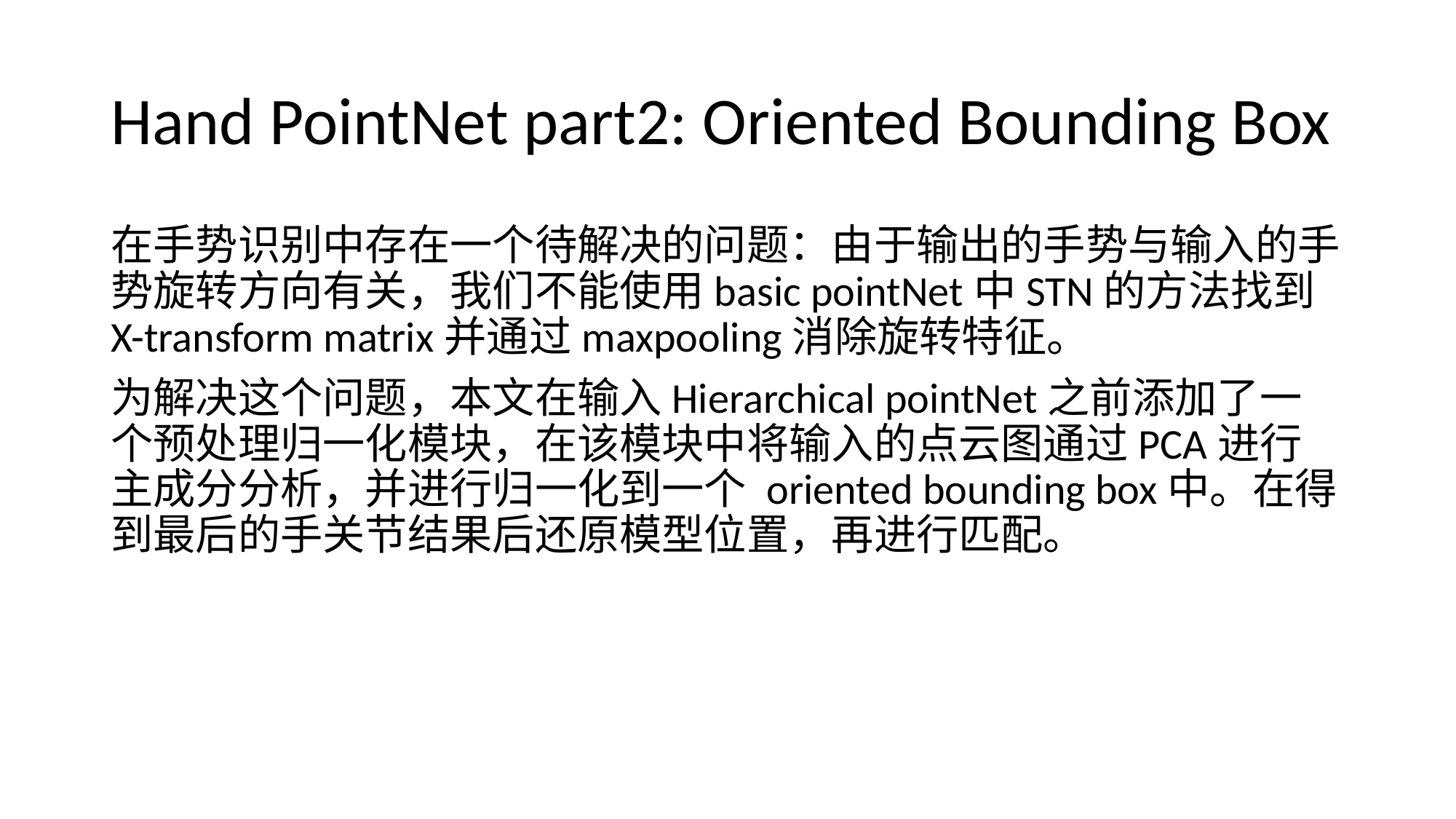

# Hand PointNet part2: Oriented Bounding Box
在手势识别中存在一个待解决的问题：由于输出的手势与输入的手势旋转方向有关，我们不能使用basic pointNet中STN的方法找到X-transform matrix并通过maxpooling消除旋转特征。
为解决这个问题，本文在输入Hierarchical pointNet之前添加了一个预处理归一化模块，在该模块中将输入的点云图通过PCA进行主成分分析，并进行归一化到一个 oriented bounding box中。在得到最后的手关节结果后还原模型位置，再进行匹配。